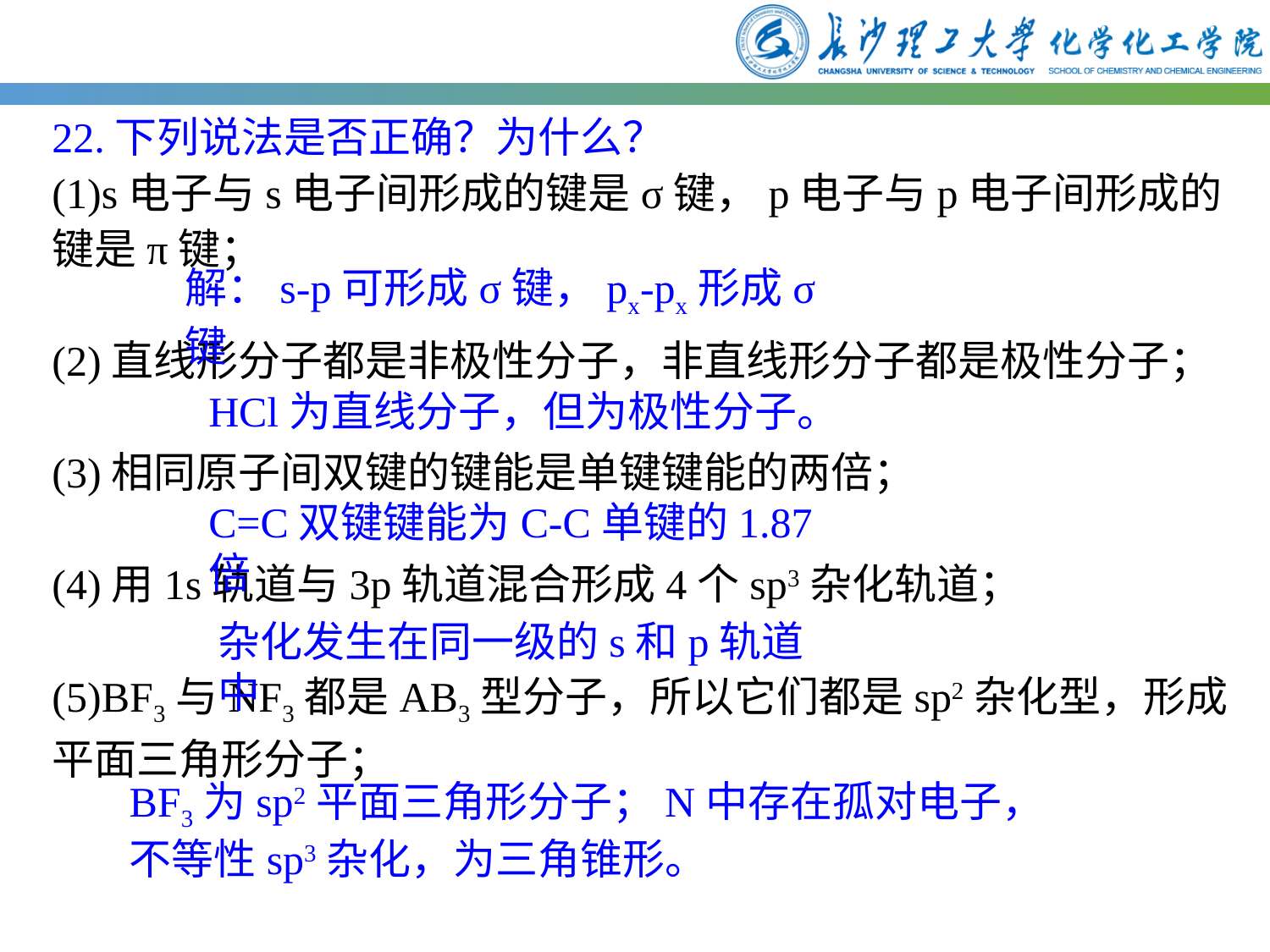

22.下列说法是否正确？为什么？
(1)s电子与s电子间形成的键是σ键，p电子与p电子间形成的键是π键；

(2)直线形分子都是非极性分子，非直线形分子都是极性分子；

(3)相同原子间双键的键能是单键键能的两倍；

(4)用1s轨道与3p轨道混合形成4个sp3杂化轨道；

(5)BF3与NF3都是AB3型分子，所以它们都是sp2杂化型，形成平面三角形分子；
解：s-p可形成σ键，px-px形成σ键
HCl为直线分子，但为极性分子。
C=C双键键能为C-C单键的1.87倍
杂化发生在同一级的s和p轨道中
BF3为sp2平面三角形分子；N中存在孤对电子，不等性sp3杂化，为三角锥形。

45